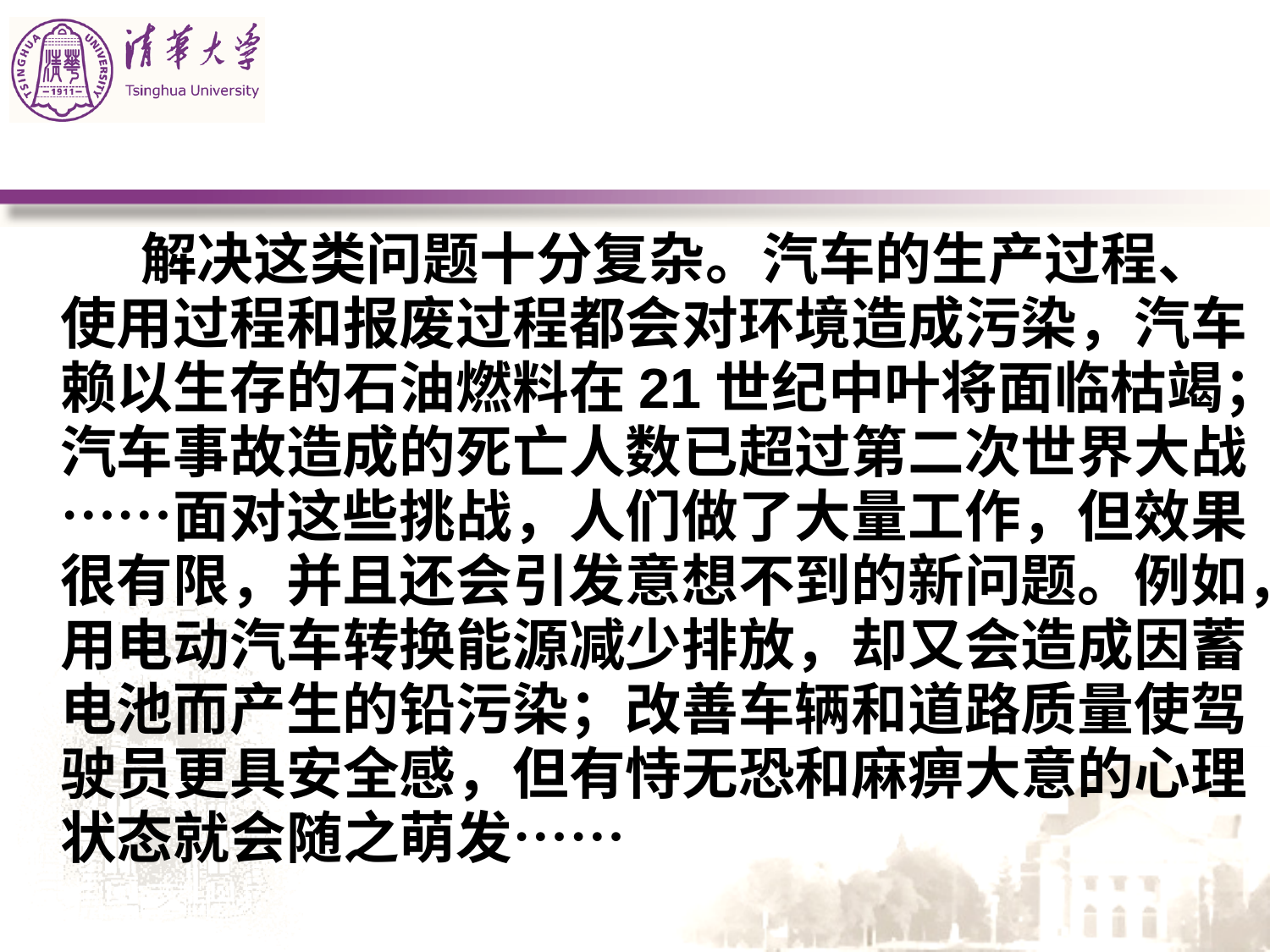

#
         解决这类问题十分复杂。汽车的生产过程、使用过程和报废过程都会对环境造成污染，汽车赖以生存的石油燃料在21世纪中叶将面临枯竭；汽车事故造成的死亡人数已超过第二次世界大战……面对这些挑战，人们做了大量工作，但效果很有限，并且还会引发意想不到的新问题。例如，用电动汽车转换能源减少排放，却又会造成因蓄电池而产生的铅污染；改善车辆和道路质量使驾驶员更具安全感，但有恃无恐和麻痹大意的心理状态就会随之萌发……